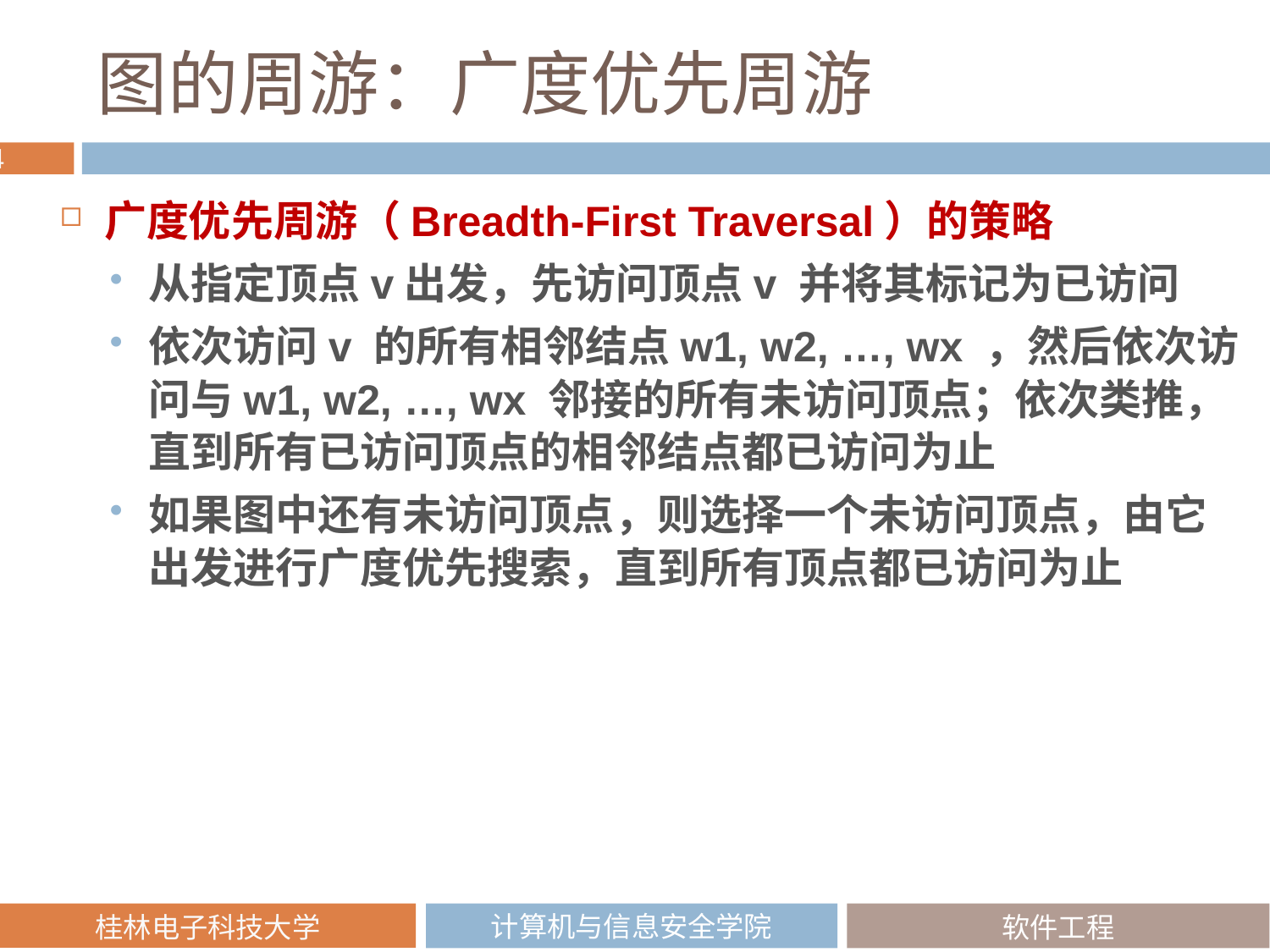

# 图的周游：广度优先周游
广度优先周游（Breadth-First Traversal）的策略
从指定顶点v出发，先访问顶点v 并将其标记为已访问
依次访问v 的所有相邻结点w1, w2, …, wx ，然后依次访问与w1, w2, …, wx 邻接的所有未访问顶点；依次类推，直到所有已访问顶点的相邻结点都已访问为止
如果图中还有未访问顶点，则选择一个未访问顶点，由它出发进行广度优先搜索，直到所有顶点都已访问为止